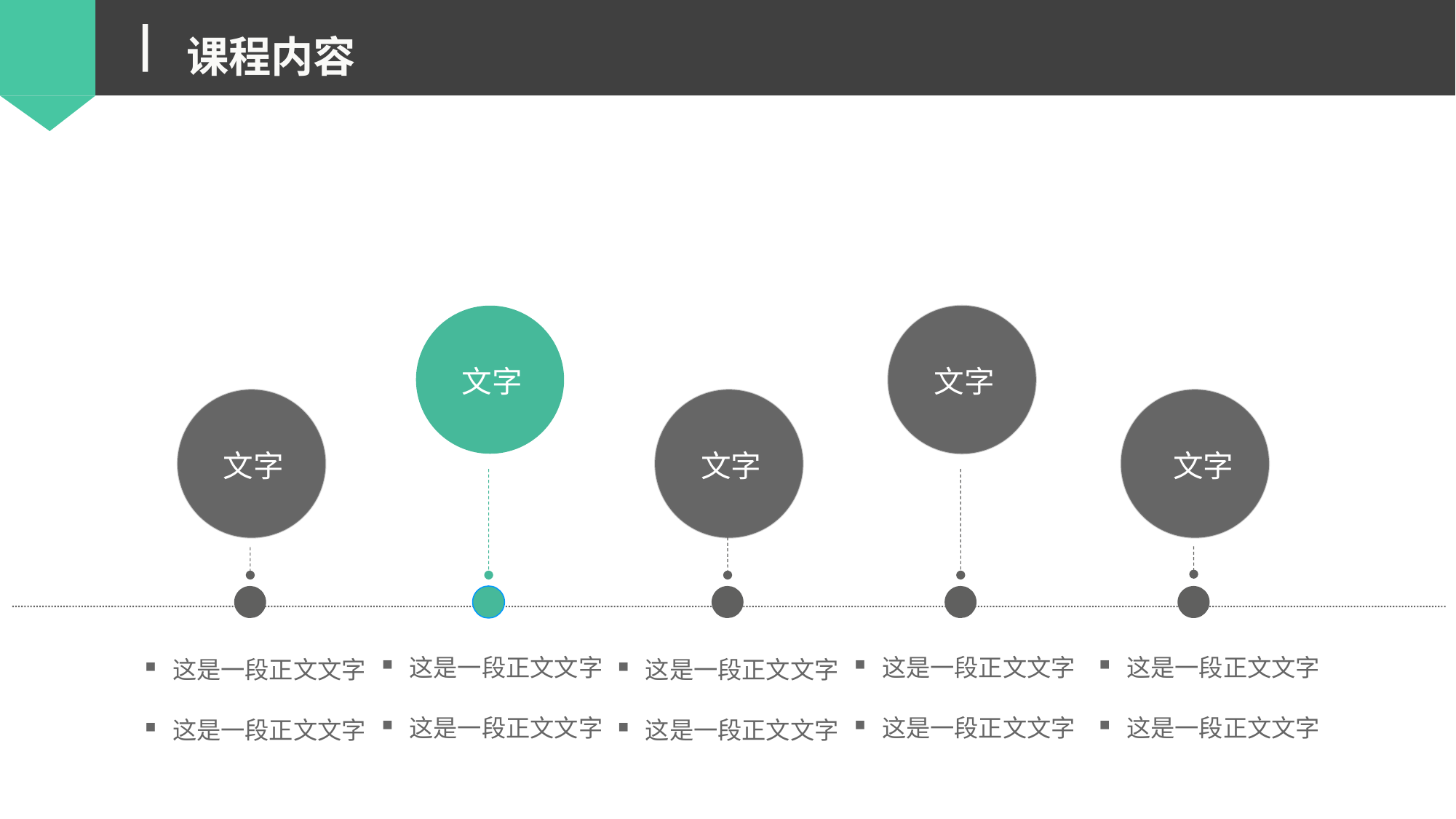

课程内容

文字
文字

文字
文字
文字

这是一段正文文字
这是一段正文文字
这是一段正文文字
这是一段正文文字
这是一段正文文字
这是一段正文文字
这是一段正文文字
这是一段正文文字
这是一段正文文字
这是一段正文文字